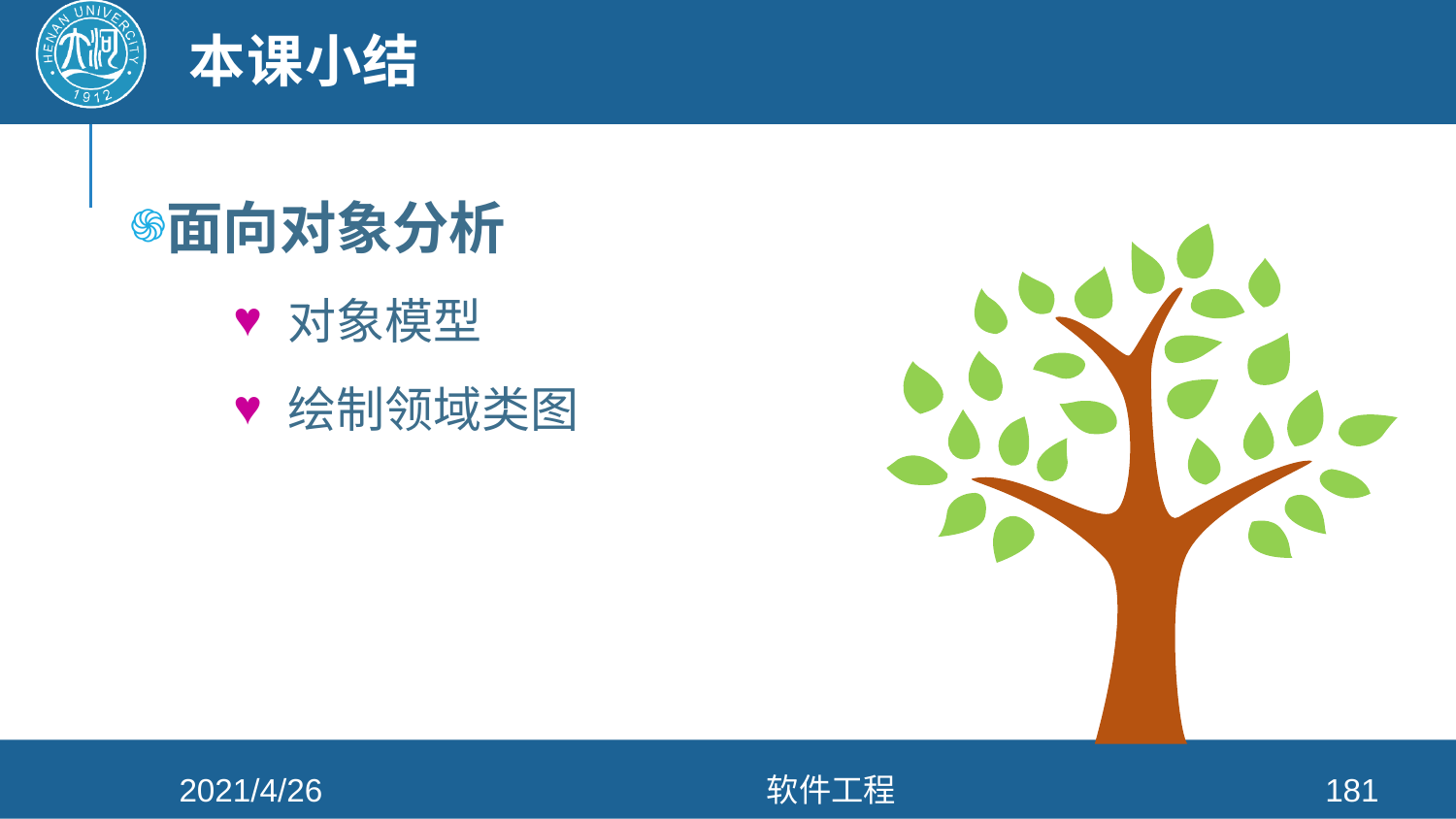

# 本课小结
面向对象分析
对象模型
绘制领域类图

2021/4/26
软件工程
181